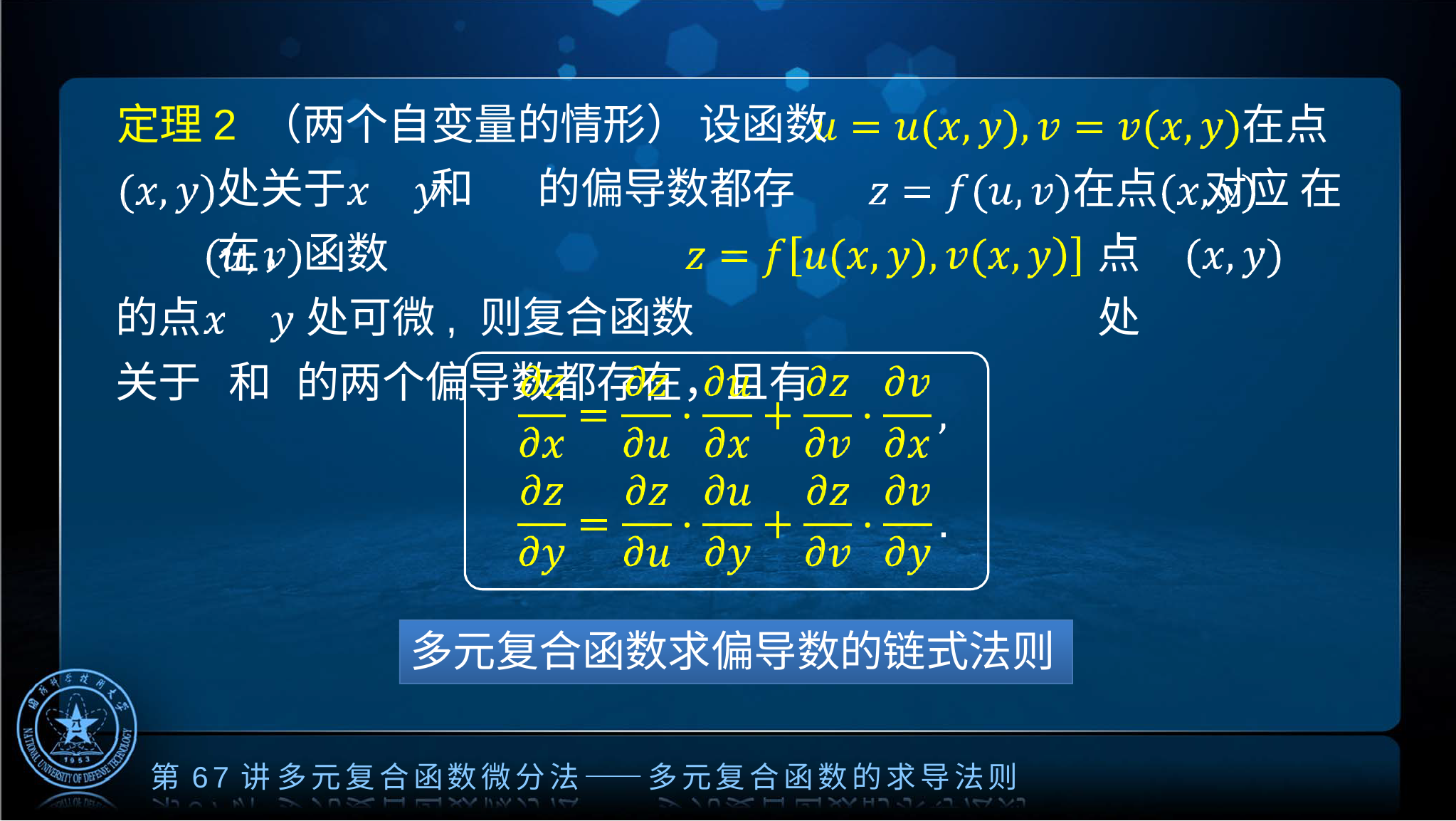

定理2 （两个自变量的情形） 设函数 处关于	和	的偏导数都存在，函数
的点	处可微, 则复合函数
关于	和	的两个偏导数都存在，且有
在点
在点	对应 在点		处

多元复合函数求偏导数的链式法则
第67讲	多元复合函数微分法——多元复合函数的求导法则